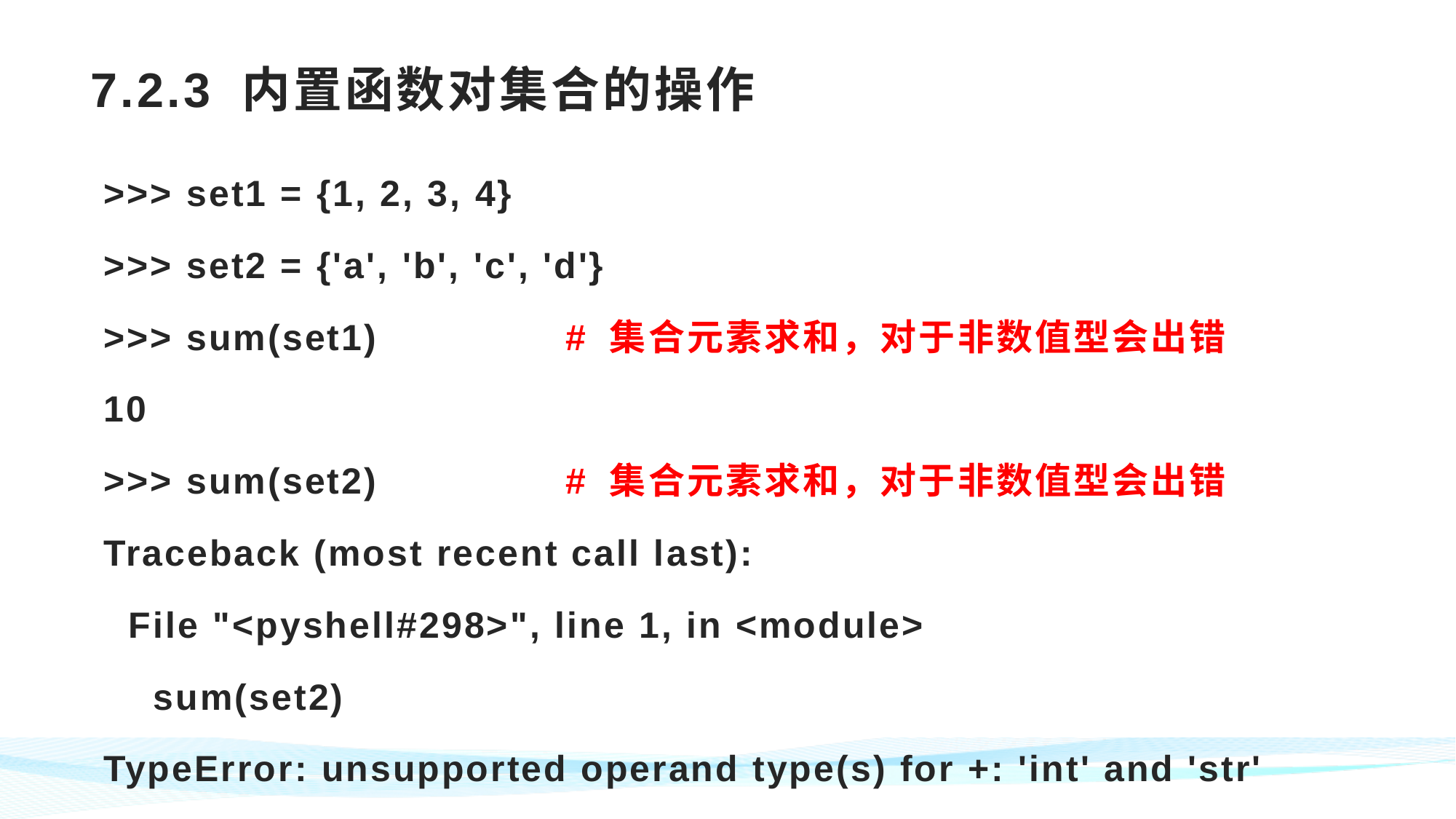

# 7.2.3 内置函数对集合的操作
>>> set1 = {1, 2, 3, 4}
>>> set2 = {'a', 'b', 'c', 'd'}
>>> sum(set1)               # 集合元素求和，对于非数值型会出错
10
>>> sum(set2)               # 集合元素求和，对于非数值型会出错
Traceback (most recent call last):
  File "<pyshell#298>", line 1, in <module>
    sum(set2)
TypeError: unsupported operand type(s) for +: 'int' and 'str'
71